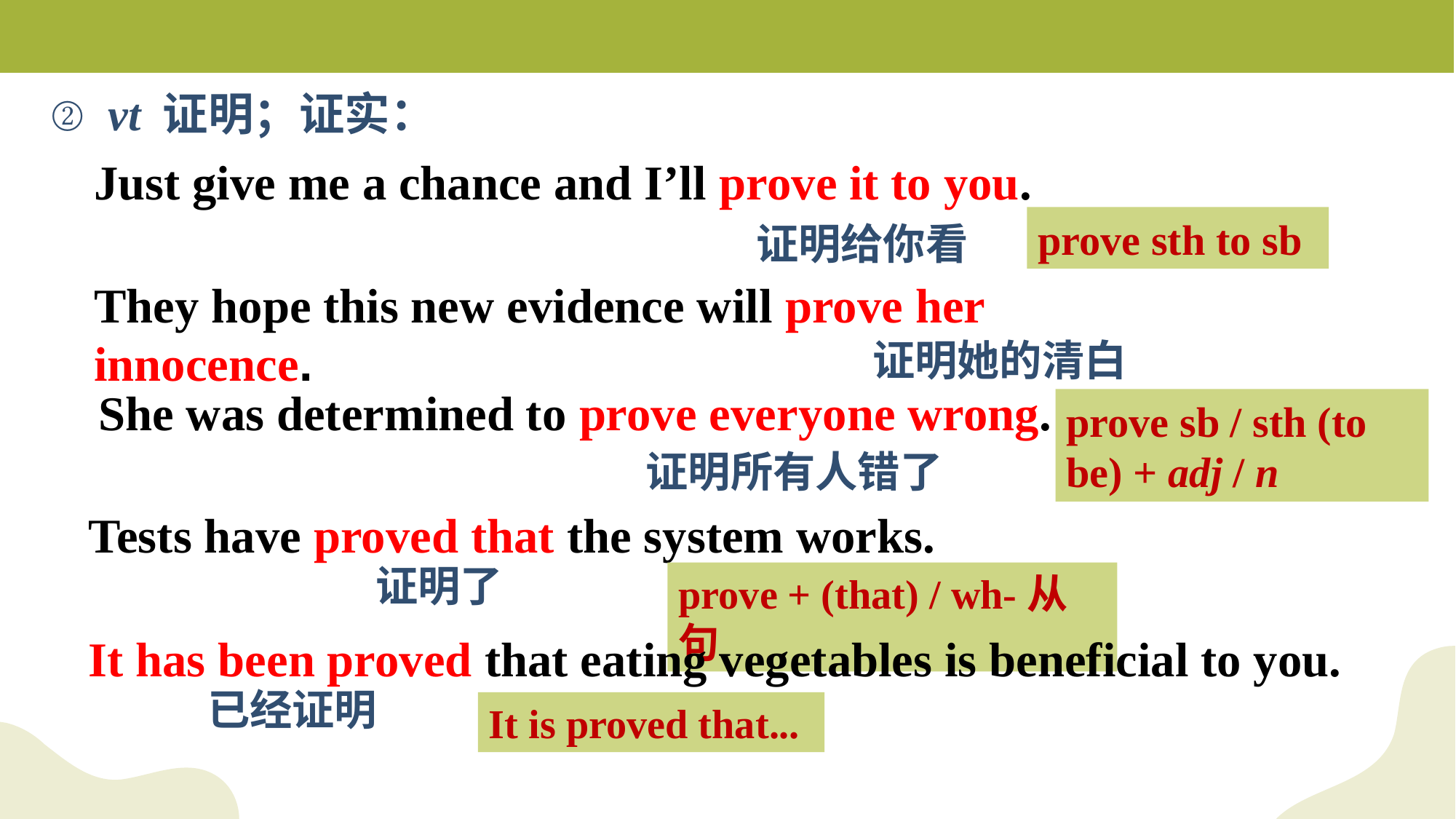

② vt 证明；证实：
Just give me a chance and I’ll prove it to you.
prove sth to sb
证明给你看
They hope this new evidence will prove her innocence.
证明她的清白
She was determined to prove everyone wrong.
prove sb / sth (to be) + adj / n
证明所有人错了
Tests have proved that the system works.
证明了
prove + (that) / wh-从句
It has been proved that eating vegetables is beneficial to you.
已经证明
It is proved that...